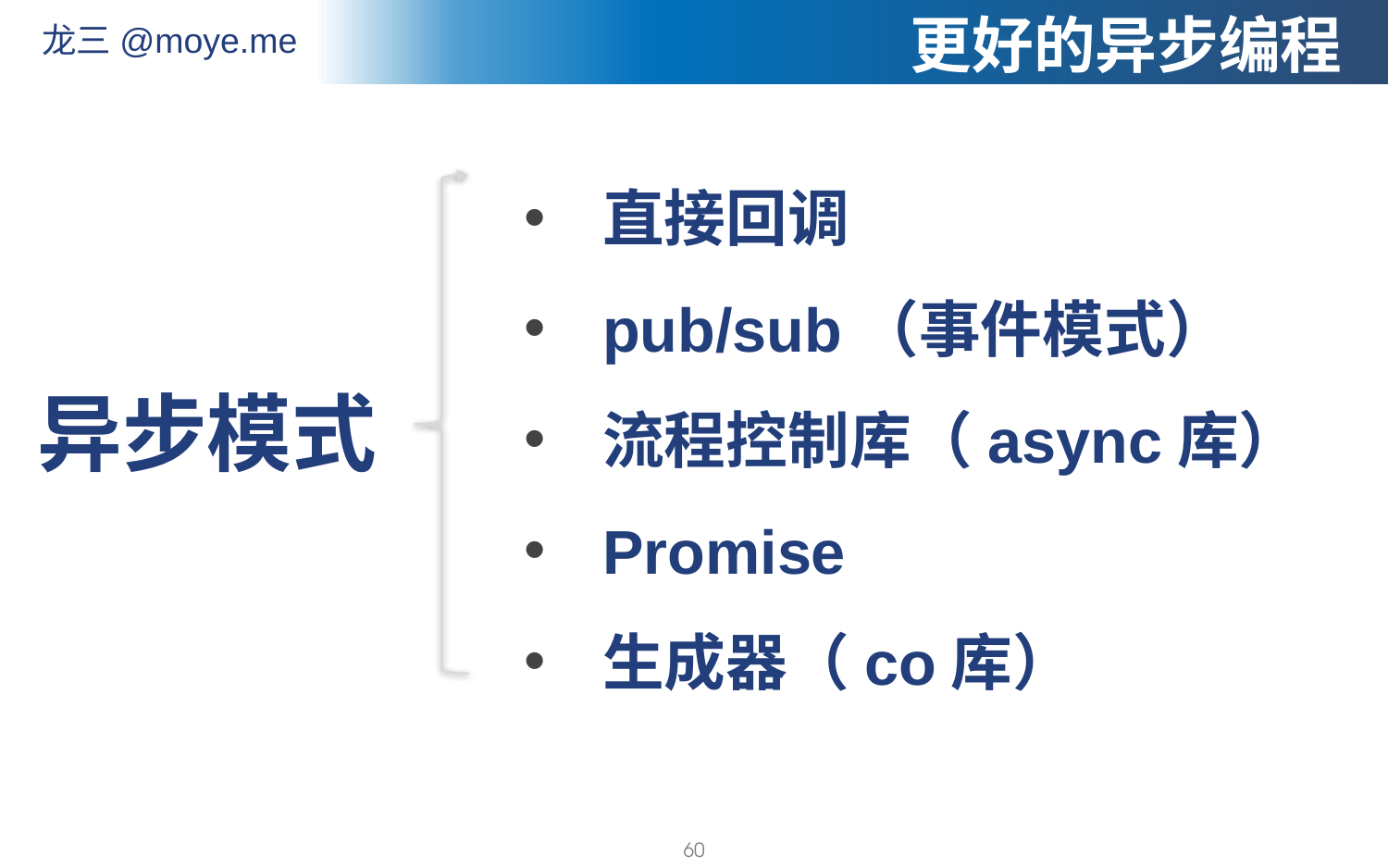

更好的异步编程
直接回调
pub/sub（事件模式）
流程控制库（async库）
Promise
生成器（co库）

异步模式

60